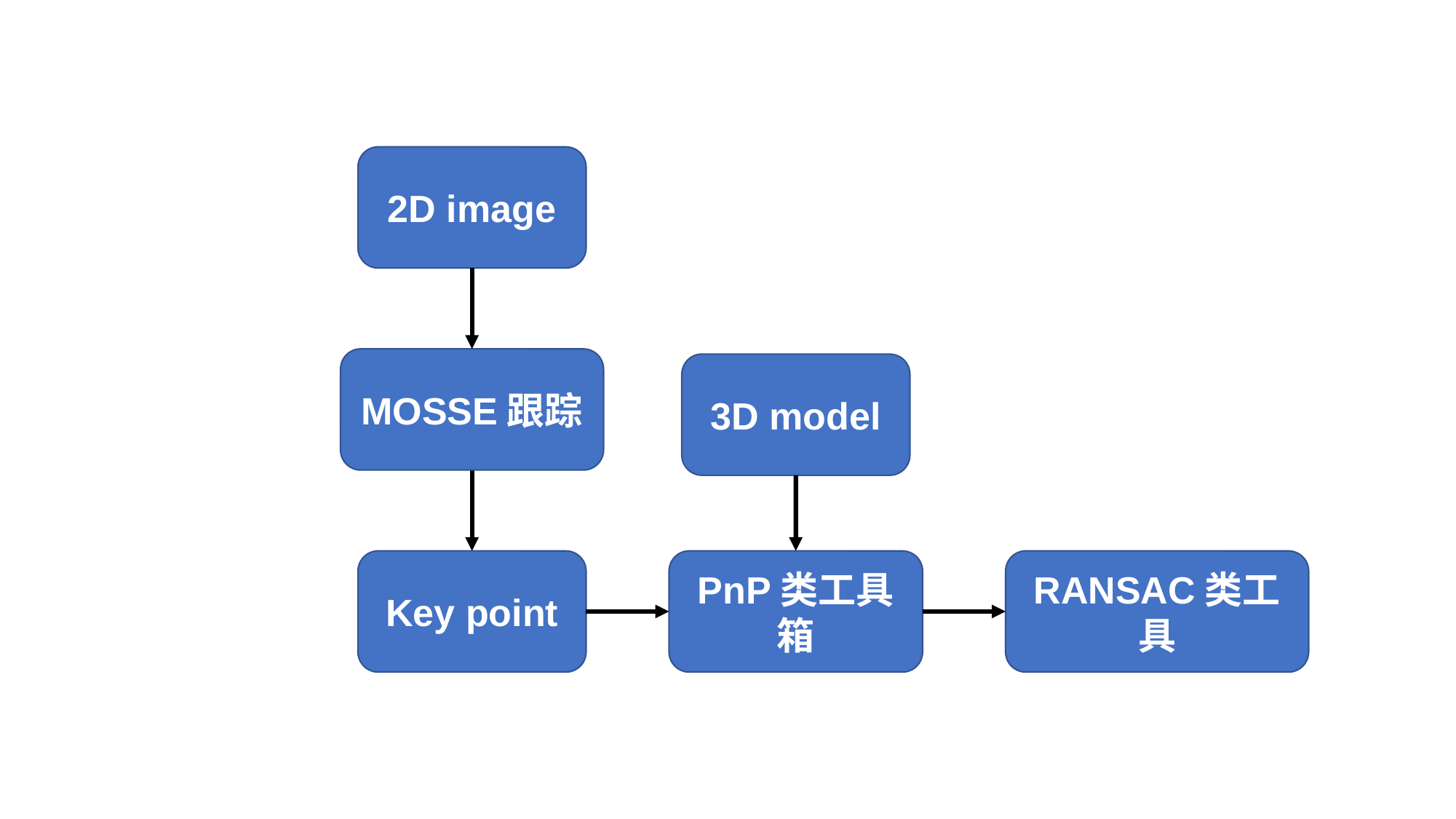

2D image
MOSSE跟踪
3D model
Key point
PnP类工具箱
RANSAC类工具